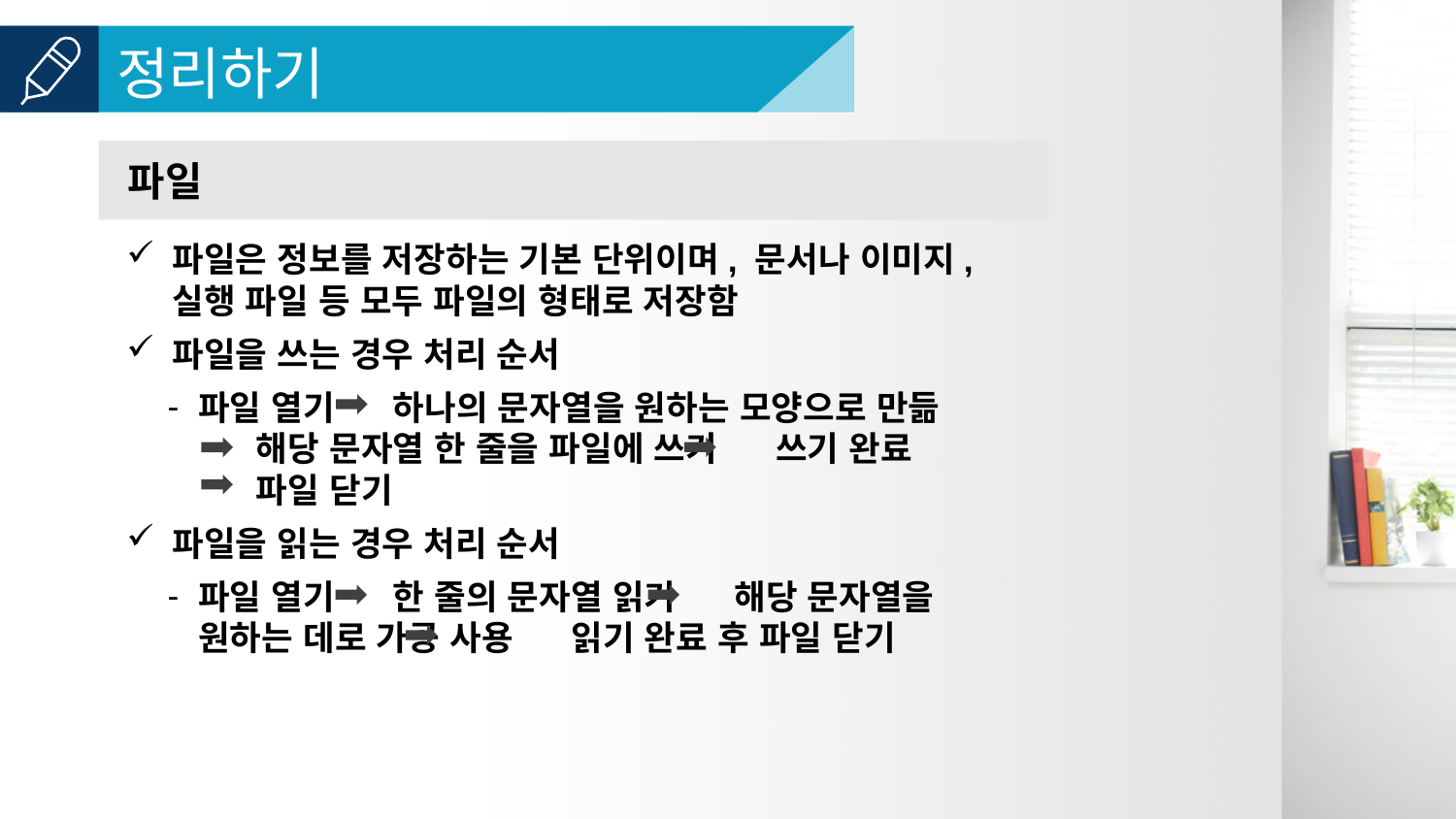

파일
파일은 정보를 저장하는 기본 단위이며, 문서나 이미지,
실행 파일 등 모두 파일의 형태로 저장함
파일을 쓰는 경우 처리 순서
파일 열기      하나의 문자열을 원하는 모양으로 만듦
      해당 문자열 한 줄을 파일에 쓰기      쓰기 완료
      파일 닫기
파일을 읽는 경우 처리 순서
파일 열기      한 줄의 문자열 읽기      해당 문자열을 원하는 데로 가공 사용      읽기 완료 후 파일 닫기